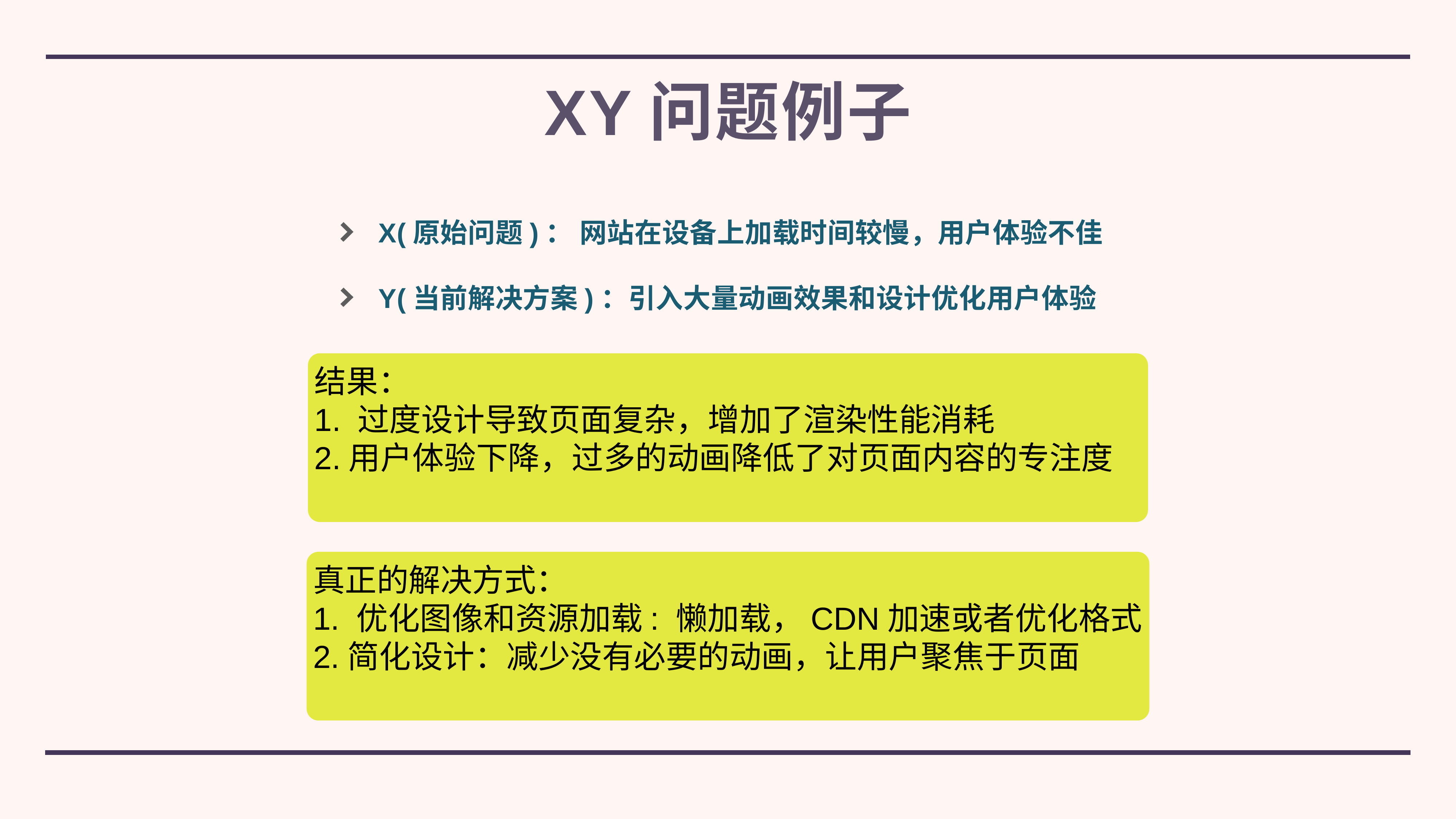

# XY问题例子
X(原始问题)： 网站在设备上加载时间较慢，用户体验不佳
Y(当前解决方案)：引入大量动画效果和设计优化用户体验
结果：
1. 过度设计导致页面复杂，增加了渲染性能消耗
2.用户体验下降，过多的动画降低了对页面内容的专注度
真正的解决方式：
1. 优化图像和资源加载: 懒加载，CDN加速或者优化格式
2.简化设计：减少没有必要的动画，让用户聚焦于页面